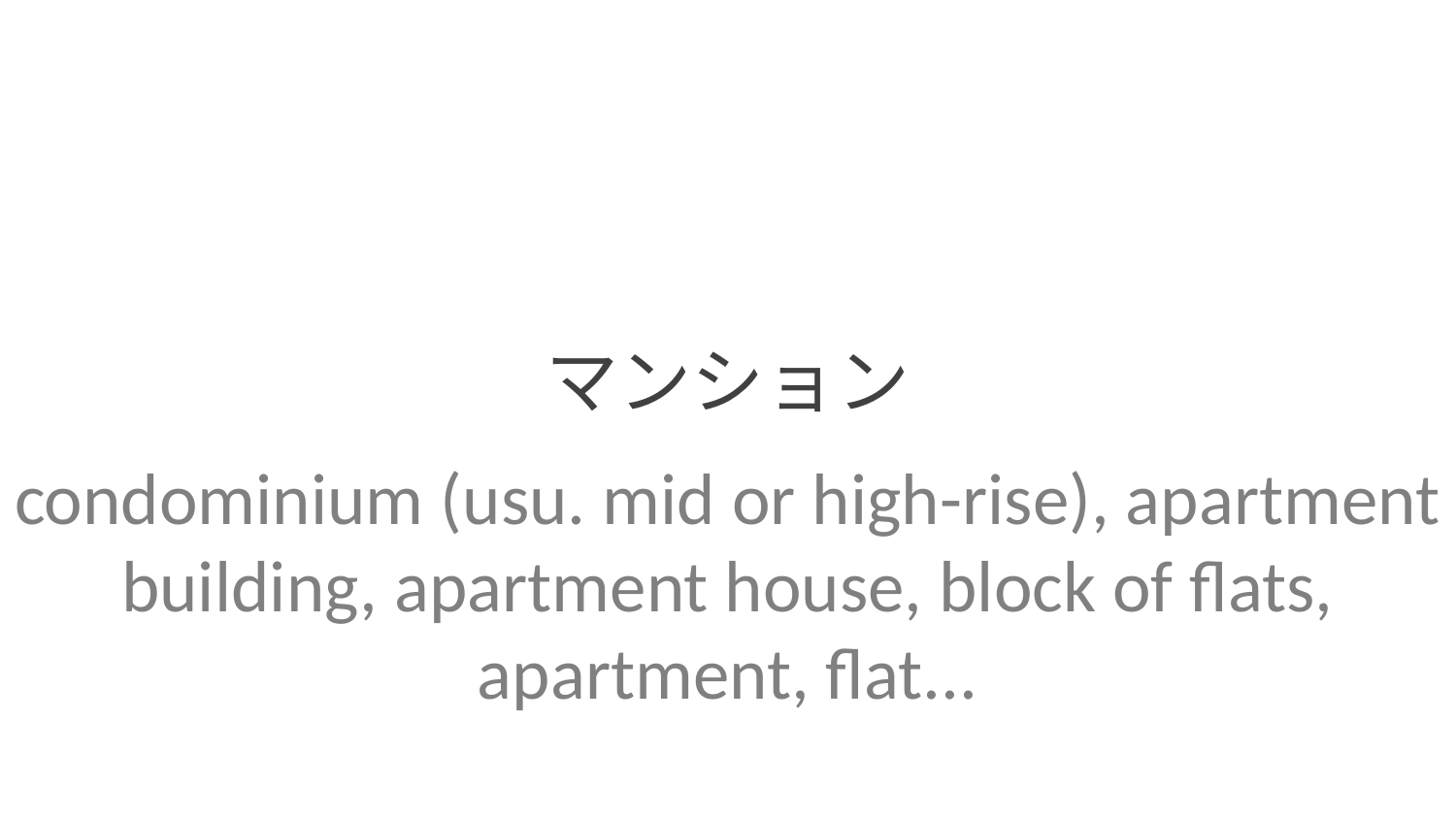

マンション
condominium (usu. mid or high-rise), apartment building, apartment house, block of flats, apartment, flat...